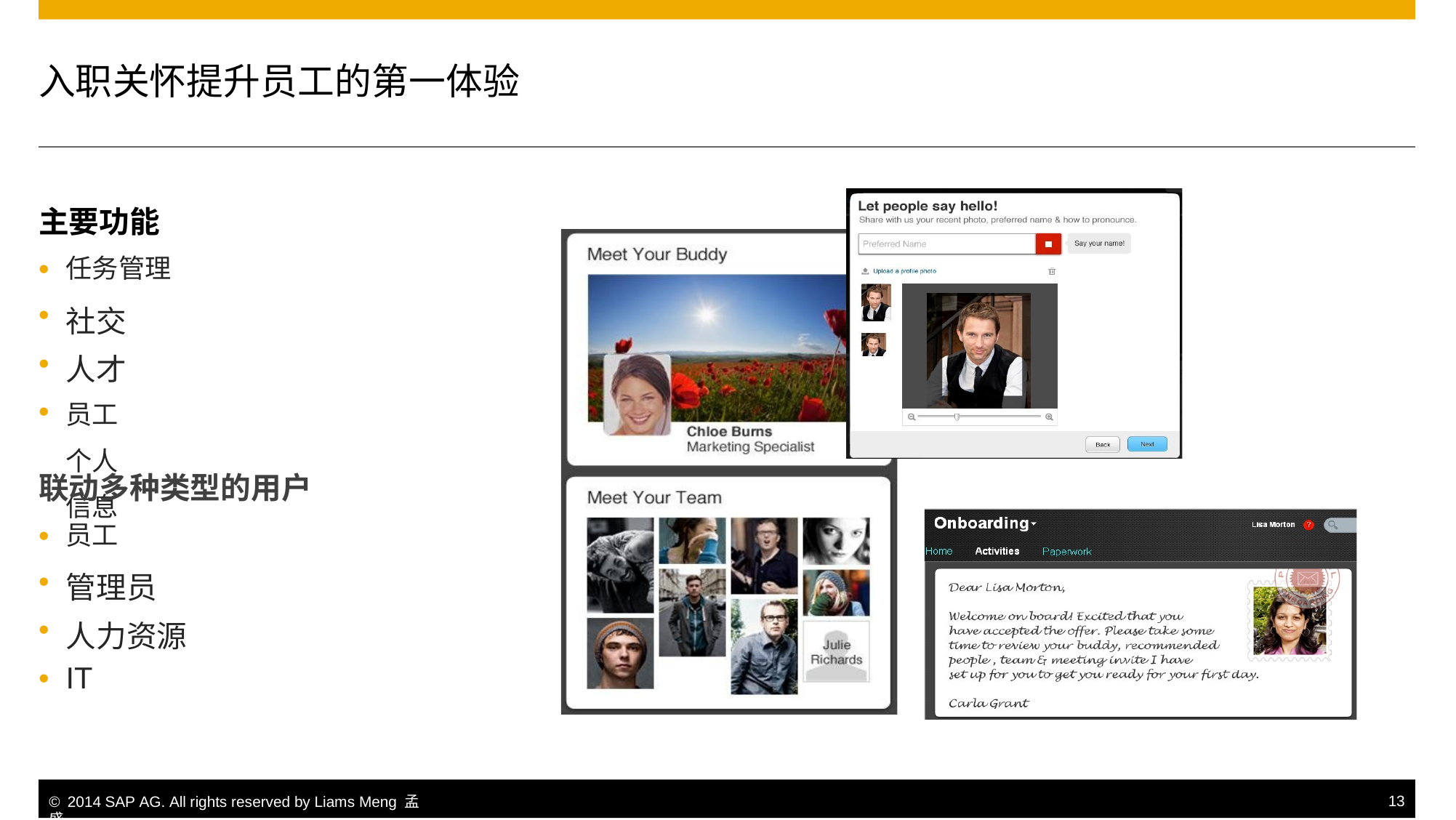

入职关怀提升员工的第一体验

主要功能

•
•
•
•
任务管理
社交 人才
员工个人信息

联动多种类型的用户

•
•
•
•
员工
管理员 人力资源
IT

© 2014 SAP AG. All rights reserved by Liams Meng 孟盛.
13